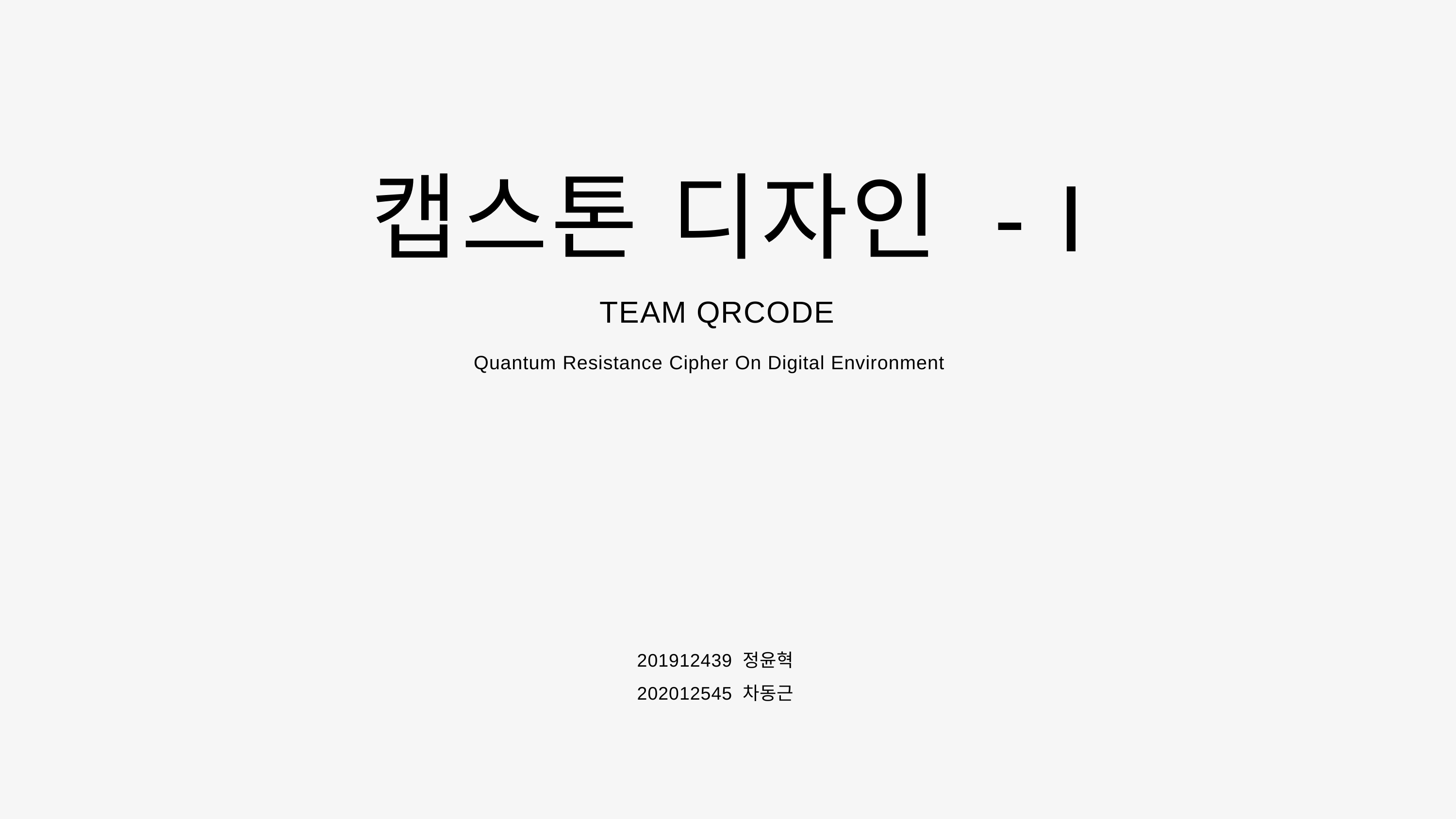

캡스톤 디자인 - I
TEAM QRCODE
Quantum Resistance Cipher On Digital Environment

201912439 정윤혁
202012545 차동근